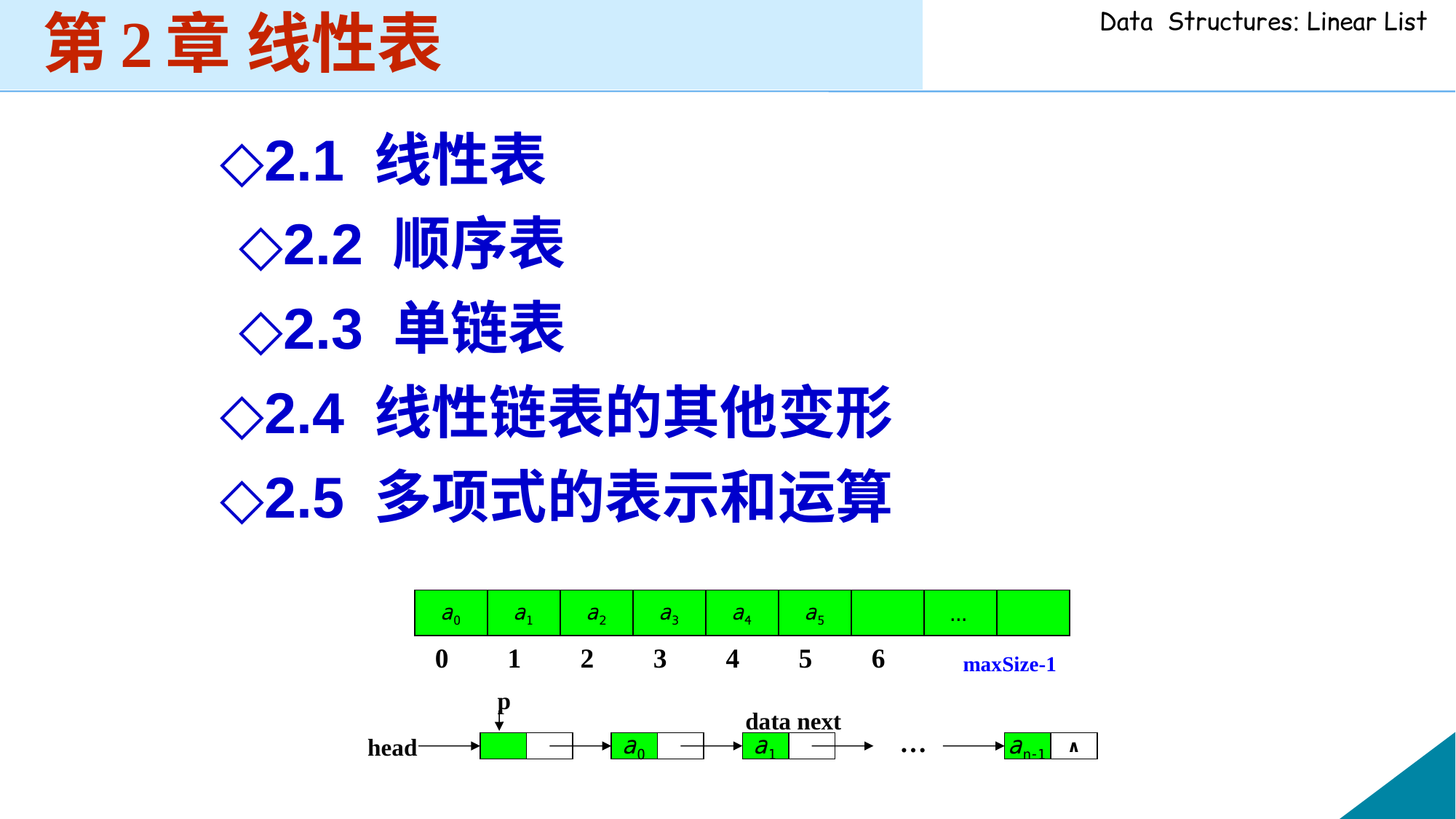

# 第2章 线性表
	◇2.1 线性表
        ◇2.2 顺序表
        ◇2.3 单链表
 	◇2.4 线性链表的其他变形
 	◇2.5 多项式的表示和运算
a0
a1
a2
a3
a4
a5

…

    0
    1
    2
    3
    4
    5
    6
maxSize-1
p
data next

…
head

a0

a1

an-1
∧